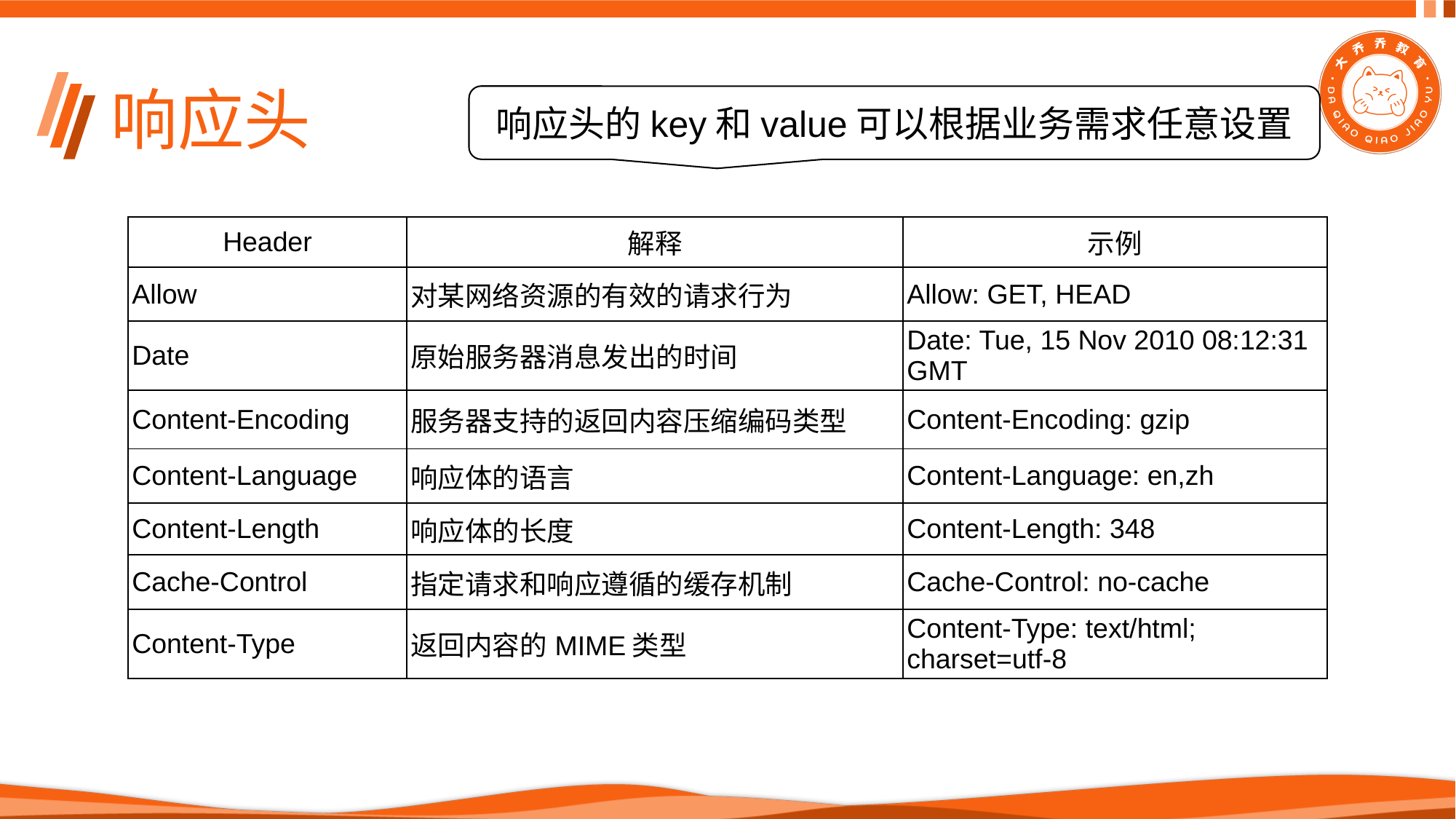

# 响应头
响应头的key和value可以根据业务需求任意设置
| Header | 解释 | 示例 |
| --- | --- | --- |
| Allow | 对某网络资源的有效的请求行为 | Allow: GET, HEAD |
| Date | 原始服务器消息发出的时间 | Date: Tue, 15 Nov 2010 08:12:31 GMT |
| Content-Encoding | 服务器支持的返回内容压缩编码类型 | Content-Encoding: gzip |
| Content-Language | 响应体的语言 | Content-Language: en,zh |
| Content-Length | 响应体的长度 | Content-Length: 348 |
| Cache-Control | 指定请求和响应遵循的缓存机制 | Cache-Control: no-cache |
| Content-Type | 返回内容的MIME类型 | Content-Type: text/html; charset=utf-8 |